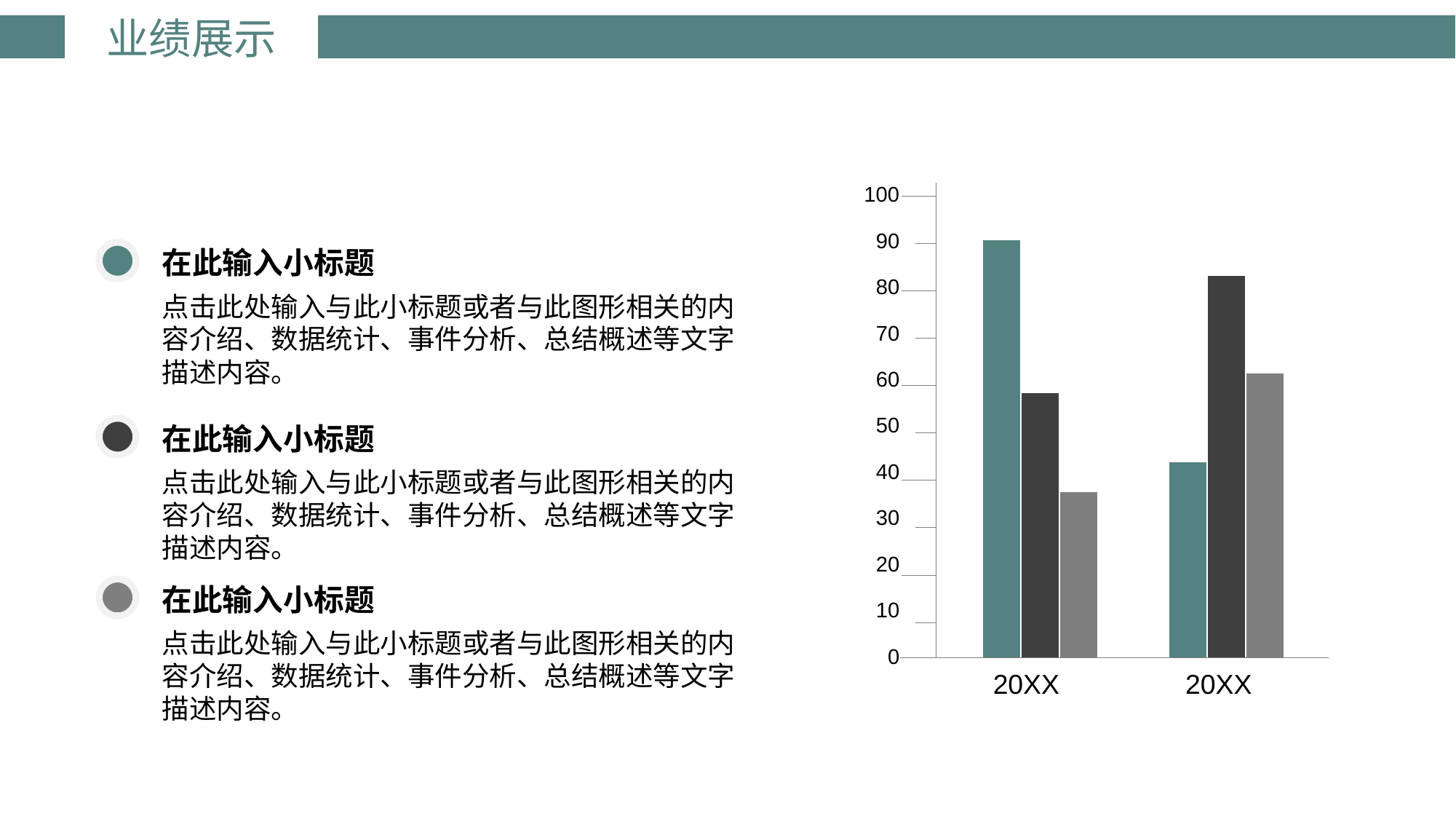

# 业绩展示
100
90
在此输入小标题
点击此处输入与此小标题或者与此图形相关的内容介绍、数据统计、事件分析、总结概述等文字描述内容。

80

70
60

50
在此输入小标题
点击此处输入与此小标题或者与此图形相关的内容介绍、数据统计、事件分析、总结概述等文字描述内容。

40

30
20
在此输入小标题
点击此处输入与此小标题或者与此图形相关的内容介绍、数据统计、事件分析、总结概述等文字描述内容。

10
0
20XX
20XX